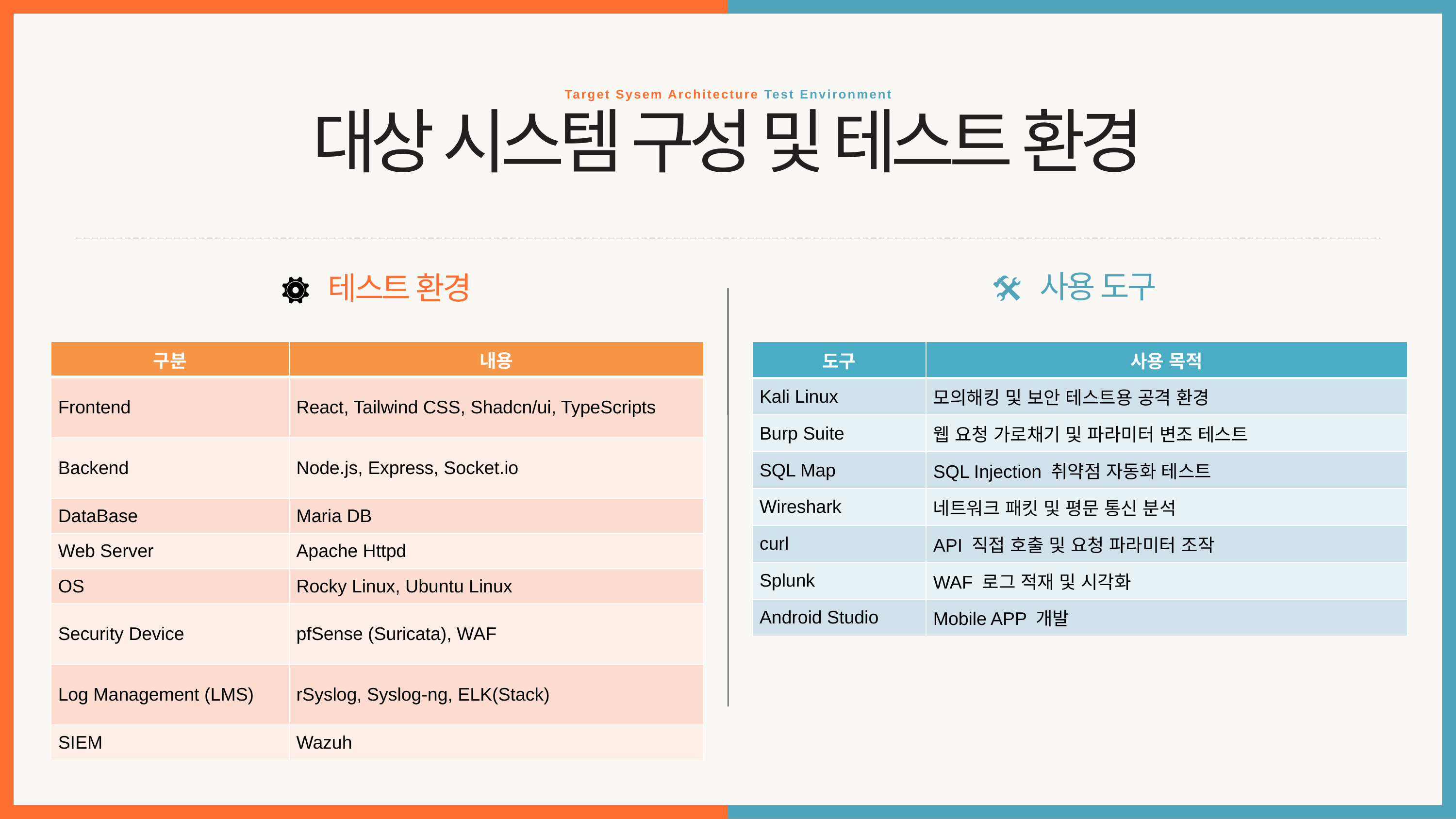

Target Sysem Architecture Test Environment
대상 시스템 구성 및 테스트 환경

🛠 사용 도구
⚙ 테스트 환경

| 구분 | 내용 |
| --- | --- |
| Frontend | React, Tailwind CSS, Shadcn/ui, TypeScripts |
| Backend | Node.js, Express, Socket.io |
| DataBase | Maria DB |
| Web Server | Apache Httpd |
| OS | Rocky Linux, Ubuntu Linux |
| Security Device | pfSense (Suricata), WAF |
| Log Management (LMS) | rSyslog, Syslog-ng, ELK(Stack) |
| SIEM | Wazuh |
| 도구 | 사용 목적 |
| --- | --- |
| Kali Linux | 모의해킹 및 보안 테스트용 공격 환경 |
| Burp Suite | 웹 요청 가로채기 및 파라미터 변조 테스트 |
| SQL Map | SQL Injection 취약점 자동화 테스트 |
| Wireshark | 네트워크 패킷 및 평문 통신 분석 |
| curl | API 직접 호출 및 요청 파라미터 조작 |
| Splunk | WAF 로그 적재 및 시각화 |
| Android Studio | Mobile APP 개발 |